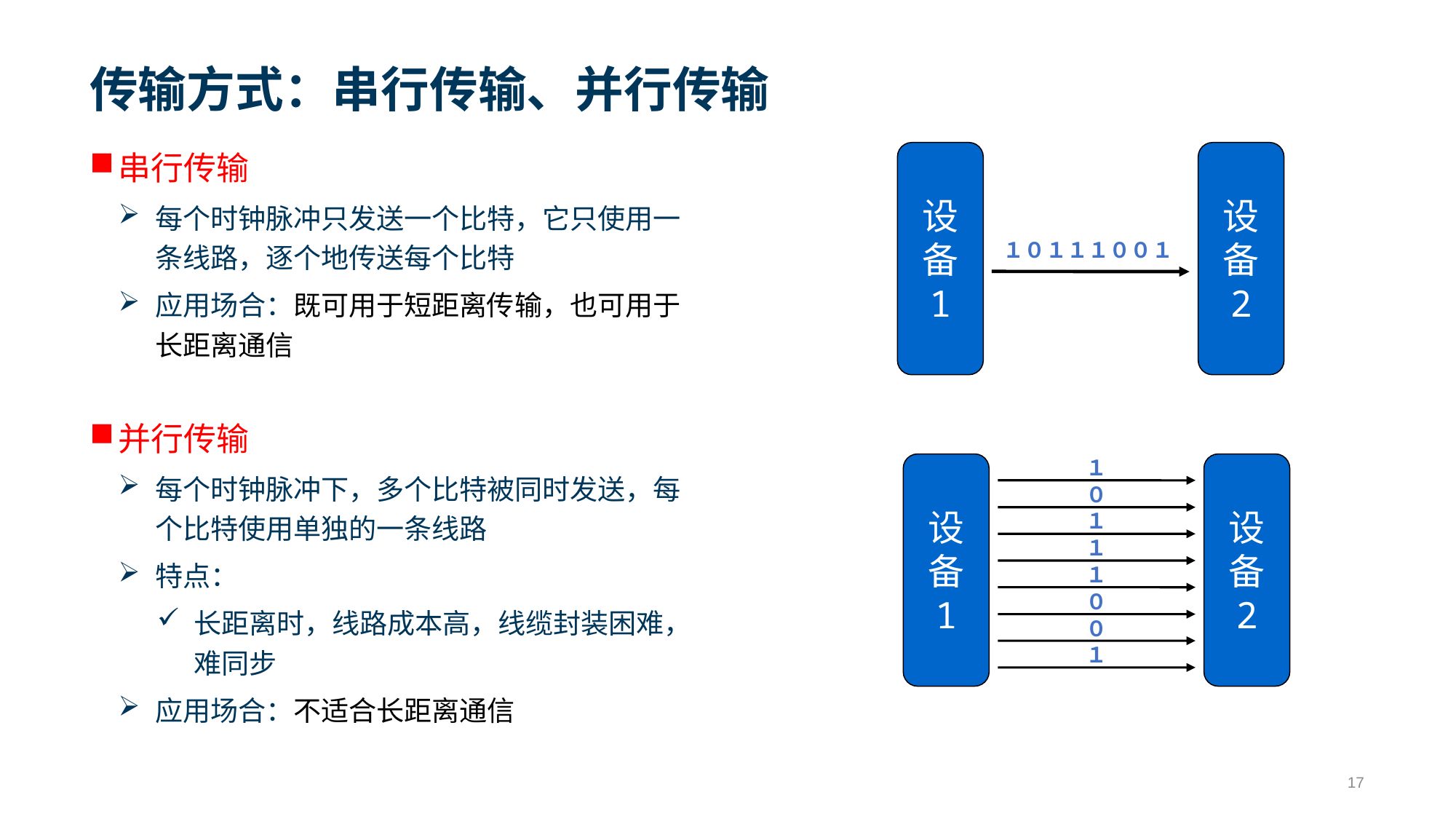

# 传输方式：串行传输、并行传输
串行传输
每个时钟脉冲只发送一个比特，它只使用一条线路，逐个地传送每个比特
应用场合：既可用于短距离传输，也可用于长距离通信

并行传输
每个时钟脉冲下，多个比特被同时发送，每个比特使用单独的一条线路
特点：
长距离时，线路成本高，线缆封装困难，难同步
应用场合：不适合长距离通信

设
备
1
设
备
2
１０１１１００１

设
备
1
设
备
2
１

０
１
１
１
０
０
１
17